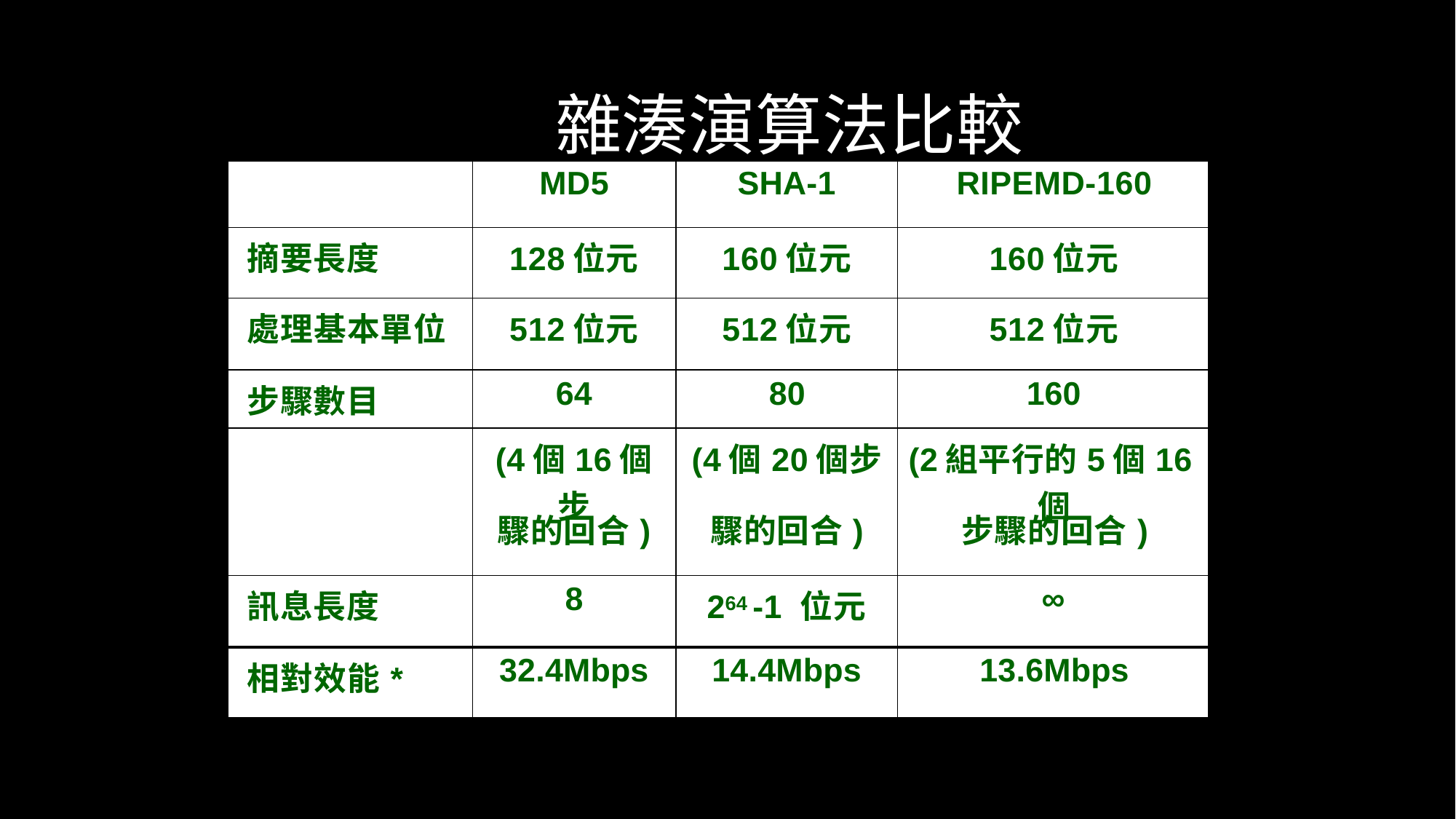

雜湊演算法比較
|  | MD5 | SHA-1 | RIPEMD-160 |
| --- | --- | --- | --- |
| 摘要長度 | 128位元 | 160位元 | 160位元 |
| 處理基本單位 | 512位元 | 512位元 | 512位元 |
| 步驟數目 | 64 | 80 | 160 |
|  | (4個16個步 | (4個20個步 | (2組平行的5個16個 |
|  | 驟的回合) | 驟的回合) | 步驟的回合) |
| 訊息長度 | 8 | 264 -1 位元 | ∞ |
| 相對效能\* | 32.4Mbps | 14.4Mbps | 13.6Mbps |